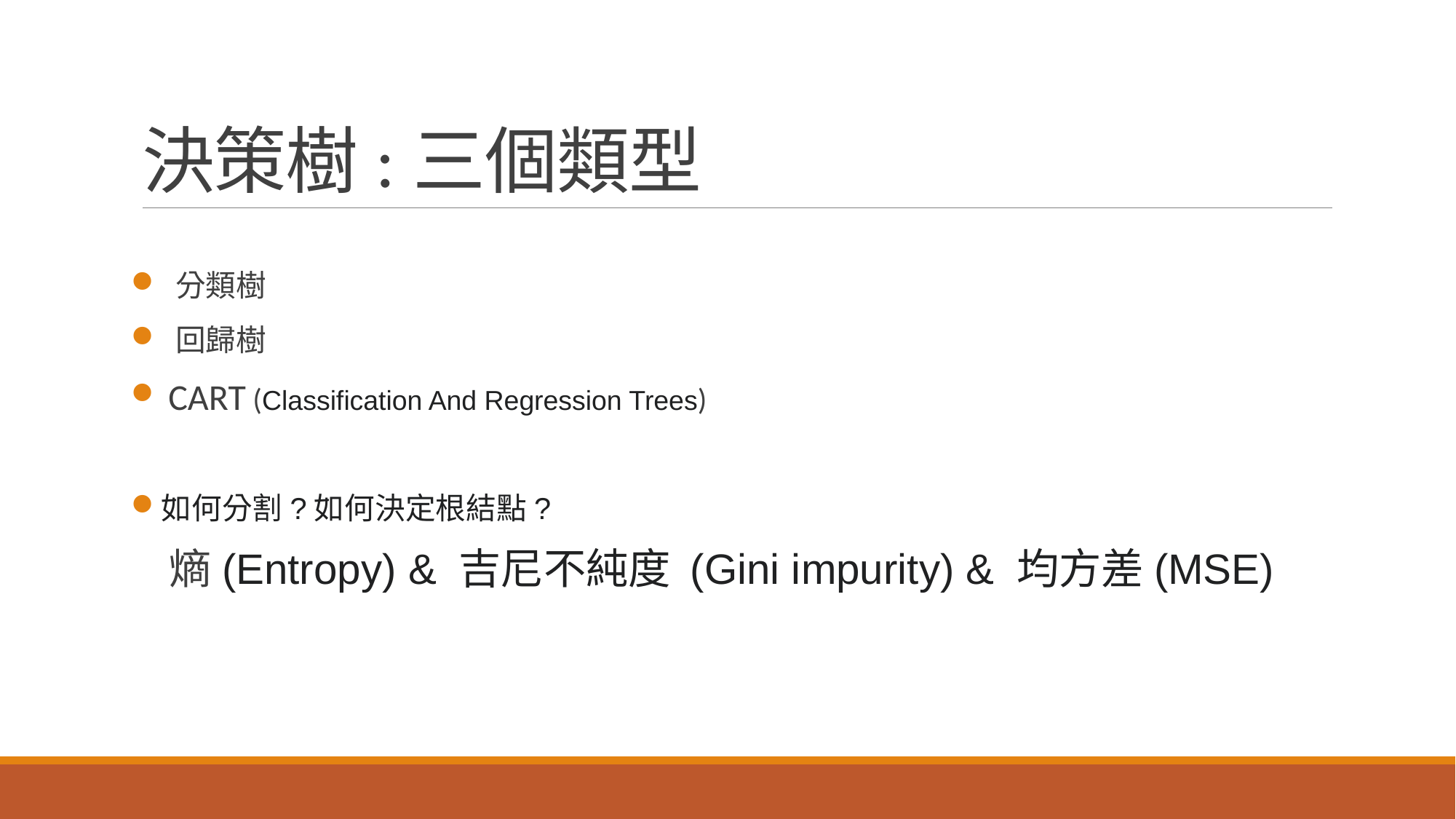

# 決策樹:三個類型

 分類樹
 回歸樹
 CART (Classification And Regression Trees)

如何分割?如何決定根結點?
   熵(Entropy) & 吉尼不純度 (Gini impurity) & 均方差(MSE)